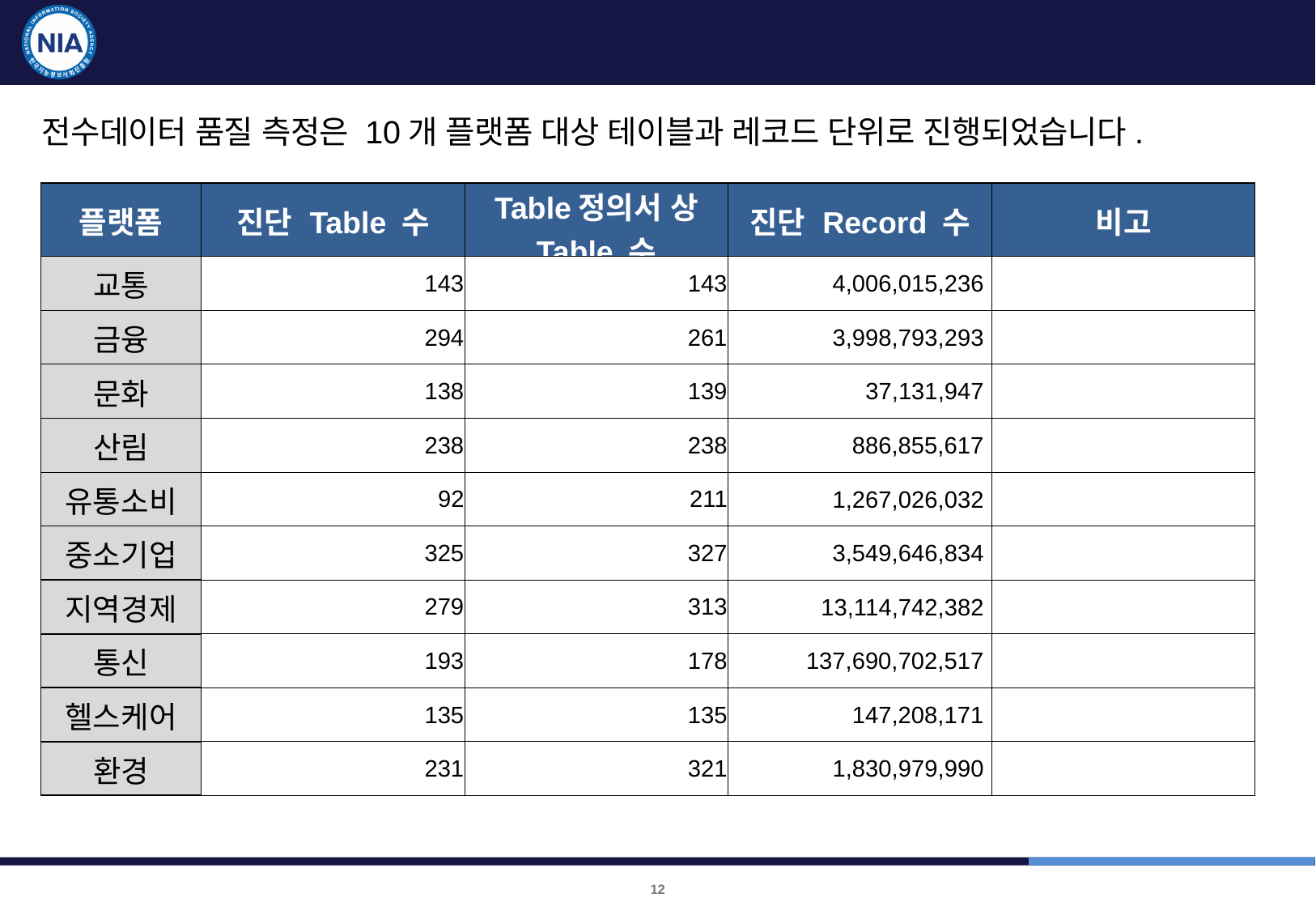

4차 품질진단
4차 품질측정 결과 보고 : 전수데이터 측정 개괄
전수데이터 품질 측정은 10개 플랫폼 대상 테이블과 레코드 단위로 진행되었습니다.
| 플랫폼 | 진단 Table 수 | Table정의서 상 Table 수 | 진단 Record 수 | 비고 |
| --- | --- | --- | --- | --- |
| 교통 | 143 | 143 | 4,006,015,236 |  |
| 금융 | 294 | 261 | 3,998,793,293 |  |
| 문화 | 138 | 139 | 37,131,947 |  |
| 산림 | 238 | 238 | 886,855,617 |  |
| 유통소비 | 92 | 211 | 1,267,026,032 |  |
| 중소기업 | 325 | 327 | 3,549,646,834 |  |
| 지역경제 | 279 | 313 | 13,114,742,382 |  |
| 통신 | 193 | 178 | 137,690,702,517 |  |
| 헬스케어 | 135 | 135 | 147,208,171 |  |
| 환경 | 231 | 321 | 1,830,979,990 |  |